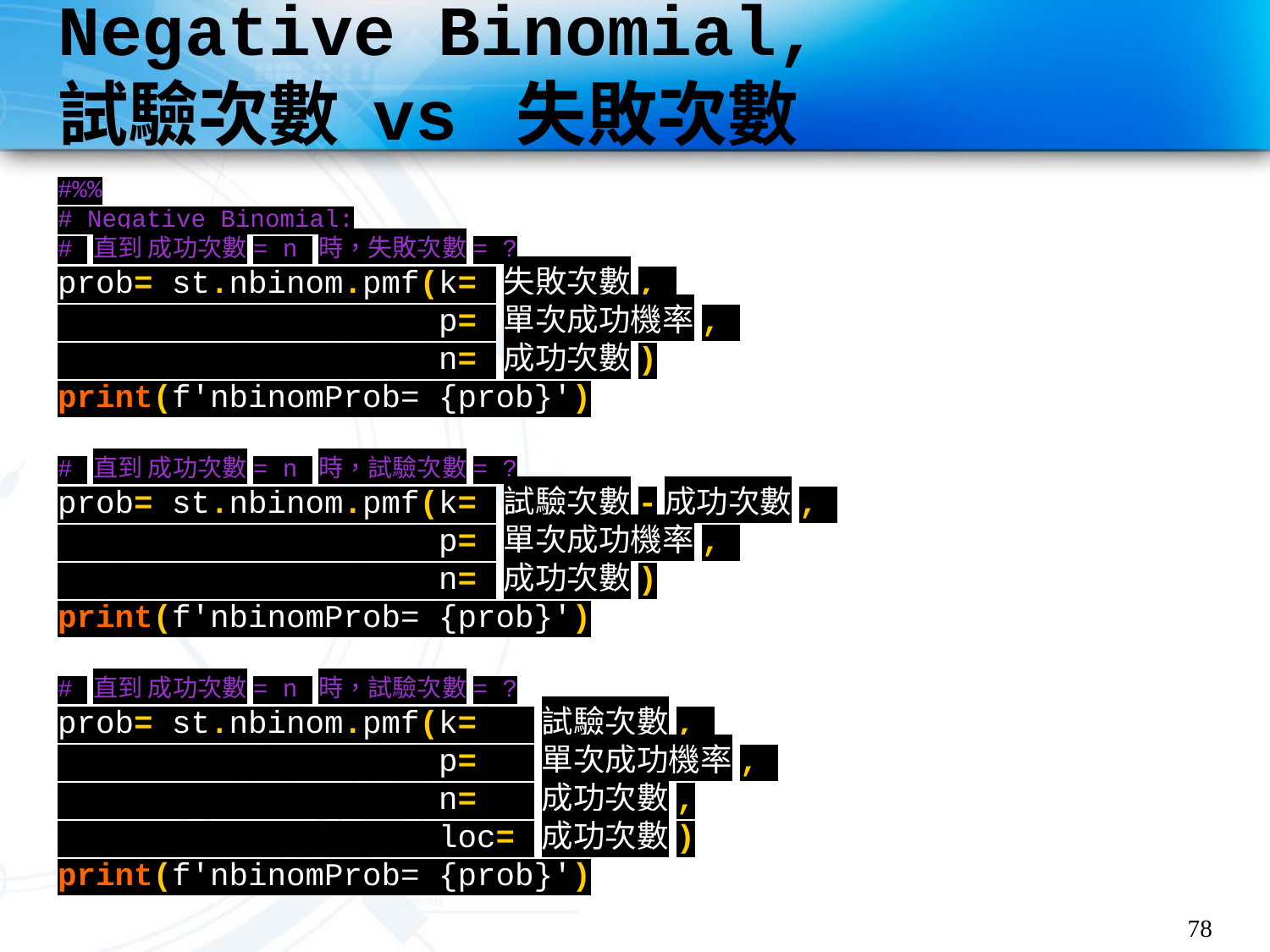

# Negative Binomial, 試驗次數 vs 失敗次數
#%%
# Negative Binomial:
# 直到 成功次數= n 時，失敗次數= ?
prob= st.nbinom.pmf(k= 失敗次數,
                    p= 單次成功機率,
                    n= 成功次數)
print(f'nbinomProb= {prob}')

# 直到 成功次數= n 時，試驗次數= ?
prob= st.nbinom.pmf(k= 試驗次數-成功次數,
                    p= 單次成功機率,
                    n= 成功次數)
print(f'nbinomProb= {prob}')

# 直到 成功次數= n 時，試驗次數= ?
prob= st.nbinom.pmf(k=   試驗次數,
                    p=   單次成功機率,
                    n=   成功次數,
                    loc= 成功次數)
print(f'nbinomProb= {prob}')
78